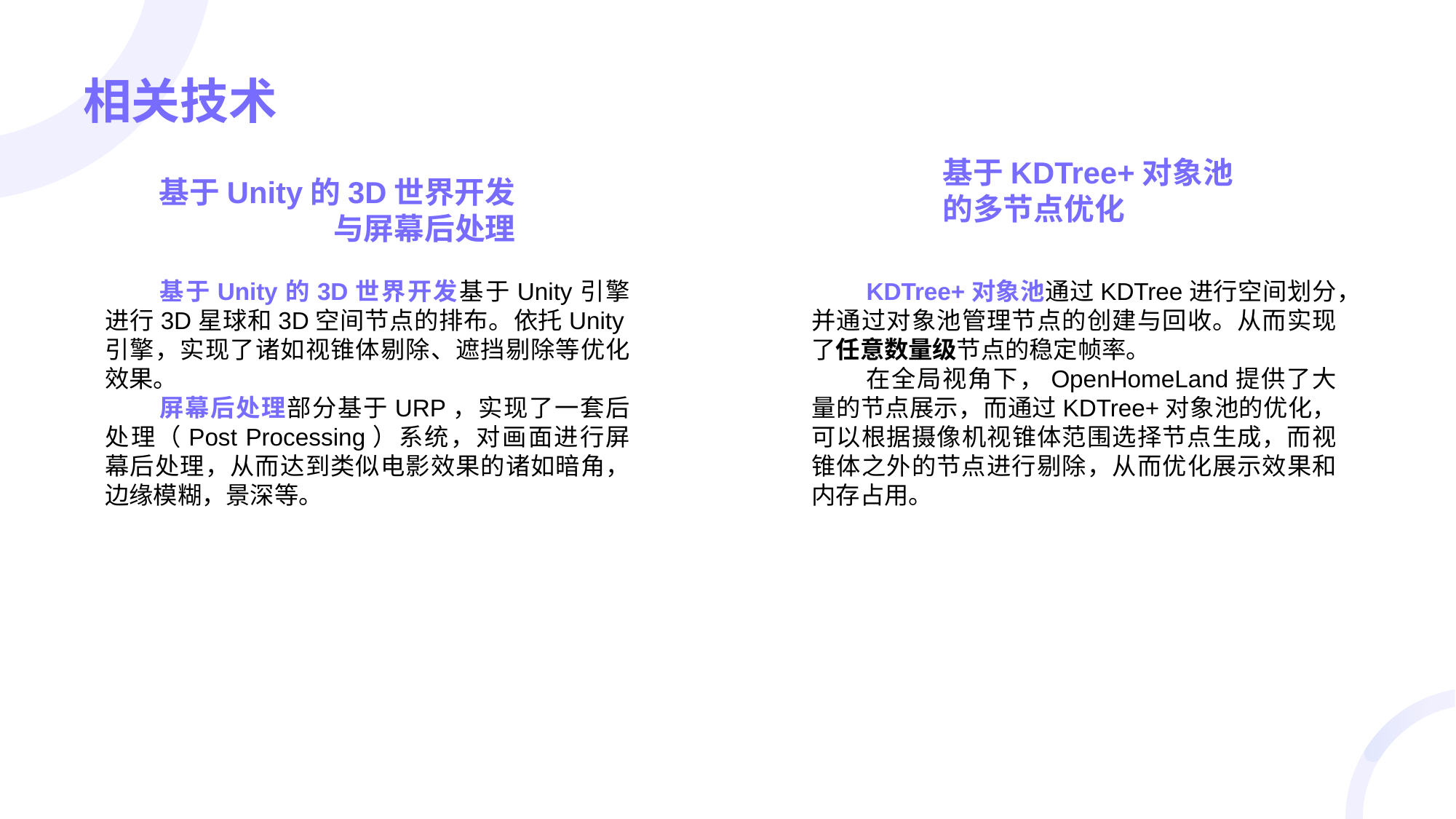

# 相关技术
基于KDTree+对象池
的多节点优化
基于Unity的3D世界开发
与屏幕后处理
基于Unity的3D世界开发基于Unity引擎进行3D星球和3D空间节点的排布。依托Unity引擎，实现了诸如视锥体剔除、遮挡剔除等优化效果。
屏幕后处理部分基于URP，实现了一套后处理（Post Processing）系统，对画面进行屏幕后处理，从而达到类似电影效果的诸如暗角，边缘模糊，景深等。
KDTree+对象池通过KDTree进行空间划分，并通过对象池管理节点的创建与回收。从而实现了任意数量级节点的稳定帧率。
在全局视角下，OpenHomeLand提供了大量的节点展示，而通过KDTree+对象池的优化，可以根据摄像机视锥体范围选择节点生成，而视锥体之外的节点进行剔除，从而优化展示效果和内存占用。